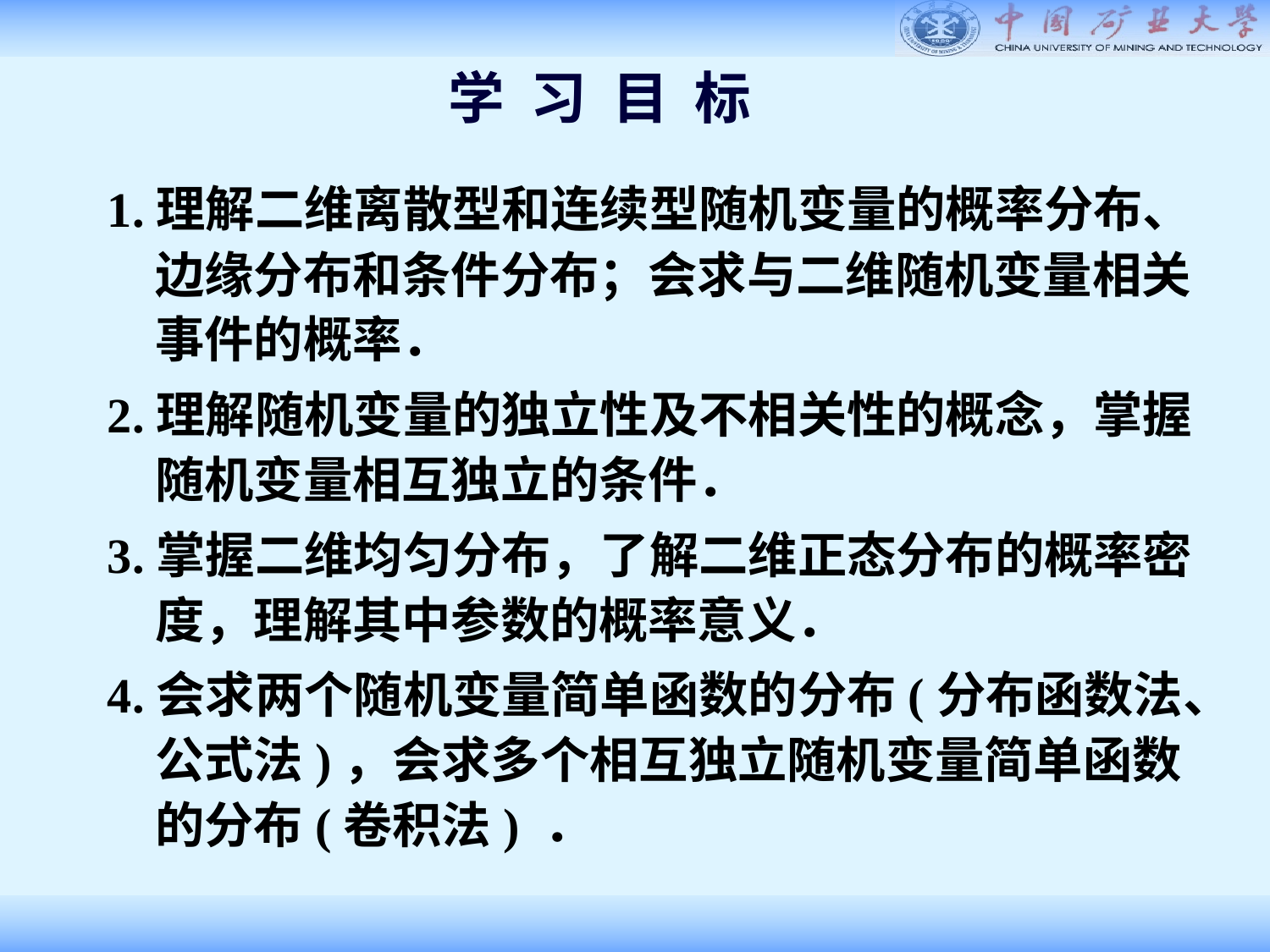

学  习  目  标
1.理解二维离散型和连续型随机变量的概率分布、边缘分布和条件分布；会求与二维随机变量相关事件的概率．
2.理解随机变量的独立性及不相关性的概念，掌握随机变量相互独立的条件．
3.掌握二维均匀分布，了解二维正态分布的概率密度，理解其中参数的概率意义．
4.会求两个随机变量简单函数的分布(分布函数法、公式法)，会求多个相互独立随机变量简单函数的分布(卷积法) ．